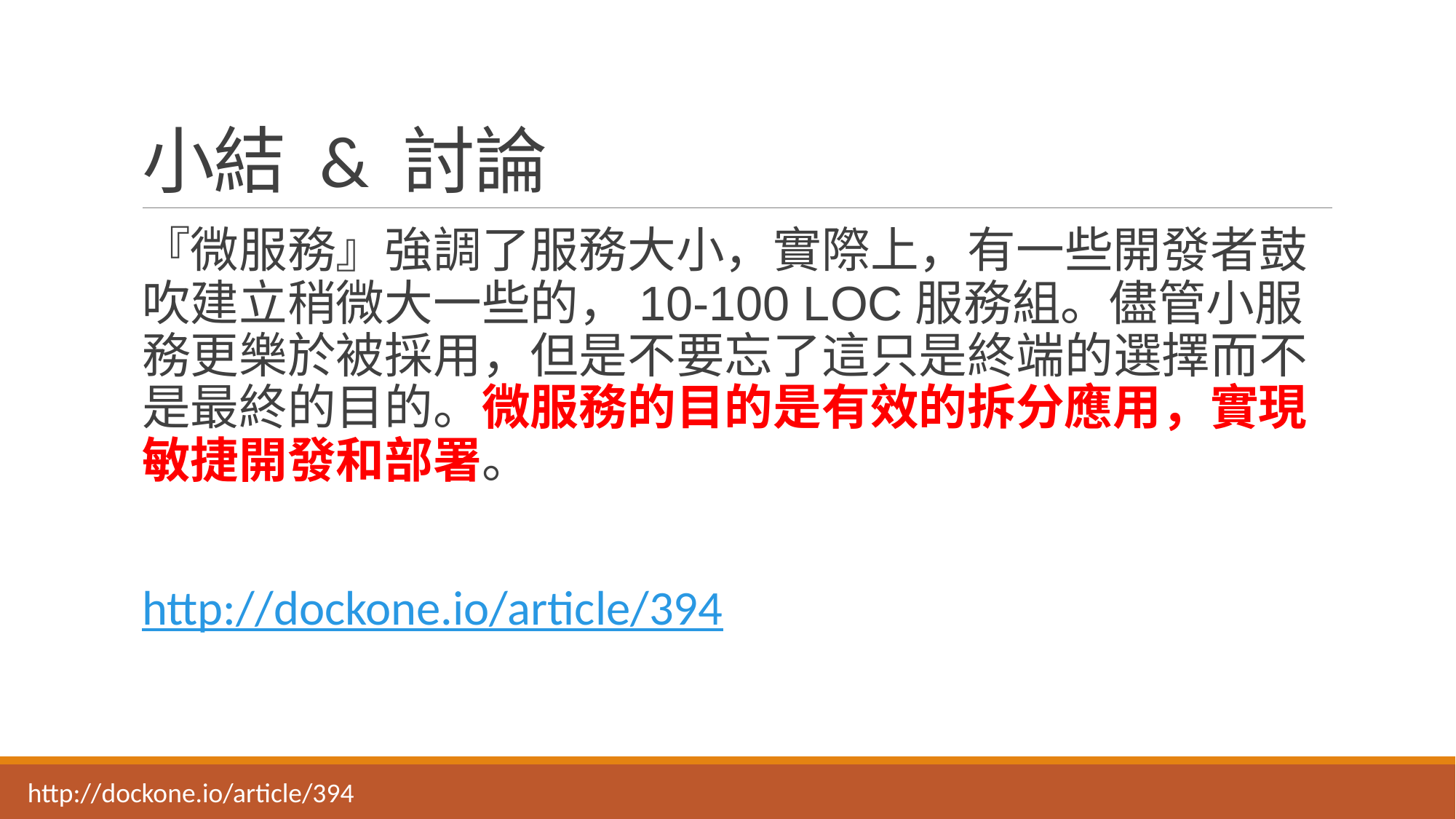

# 小結 & 討論
『微服務』強調了服務大小，實際上，有一些開發者鼓吹建立稍微大一些的，10-100 LOC服務組。儘管小服務更樂於被採用，但是不要忘了這只是終端的選擇而不是最終的目的。微服務的目的是有效的拆分應用，實現敏捷開發和部署。

http://dockone.io/article/394

http://dockone.io/article/394